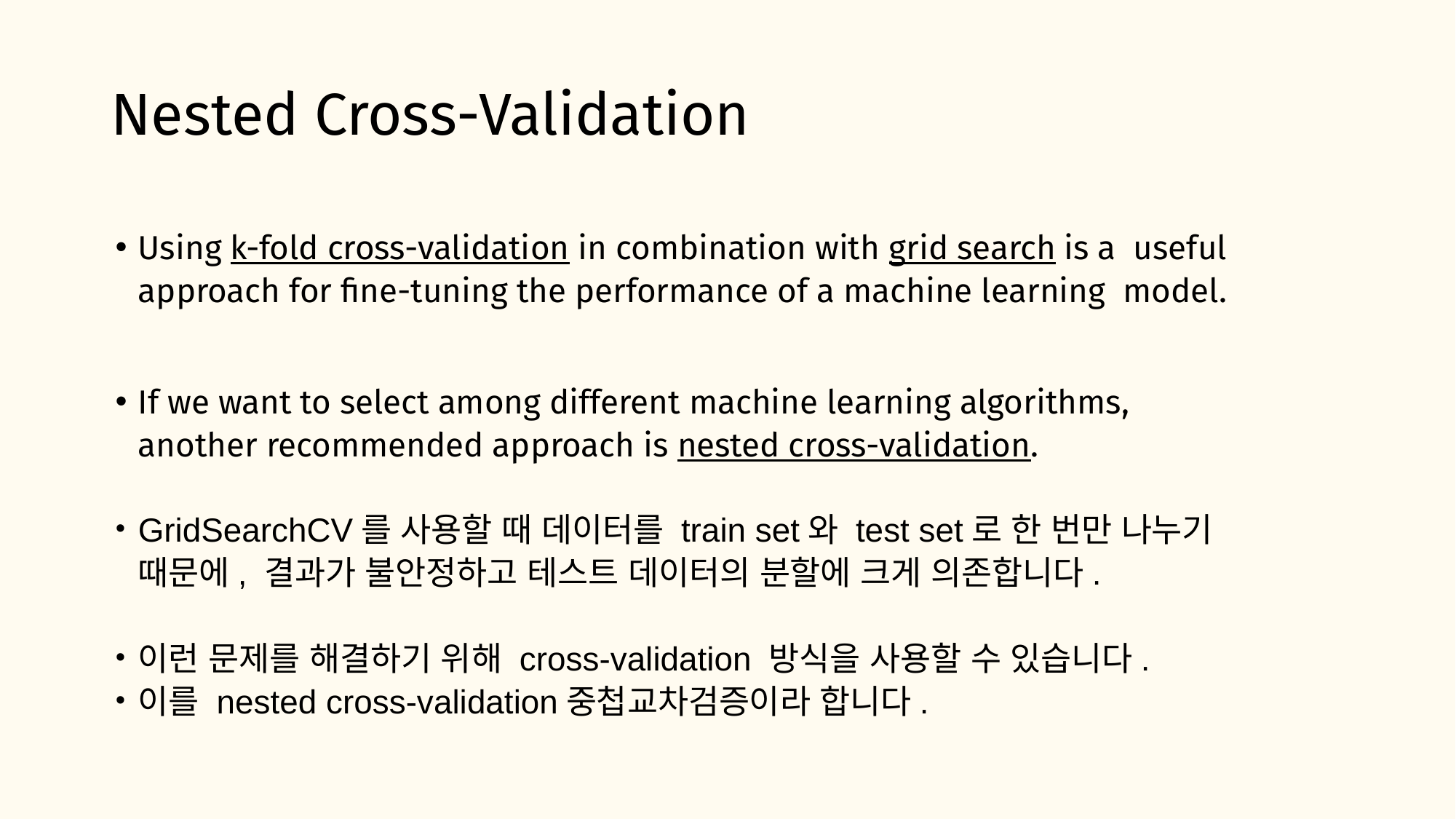

# Nested Cross-Validation
Using k-fold cross-validation in combination with grid search is a  useful approach for fine-tuning the performance of a machine learning  model.

If we want to select among different machine learning algorithms,  another recommended approach is nested cross-validation.

GridSearchCV를 사용할 때 데이터를 train set와 test set로 한 번만 나누기 때문에, 결과가 불안정하고 테스트 데이터의 분할에 크게 의존합니다.

이런 문제를 해결하기 위해 cross-validation 방식을 사용할 수 있습니다.
이를 nested cross-validation중첩교차검증이라 합니다.